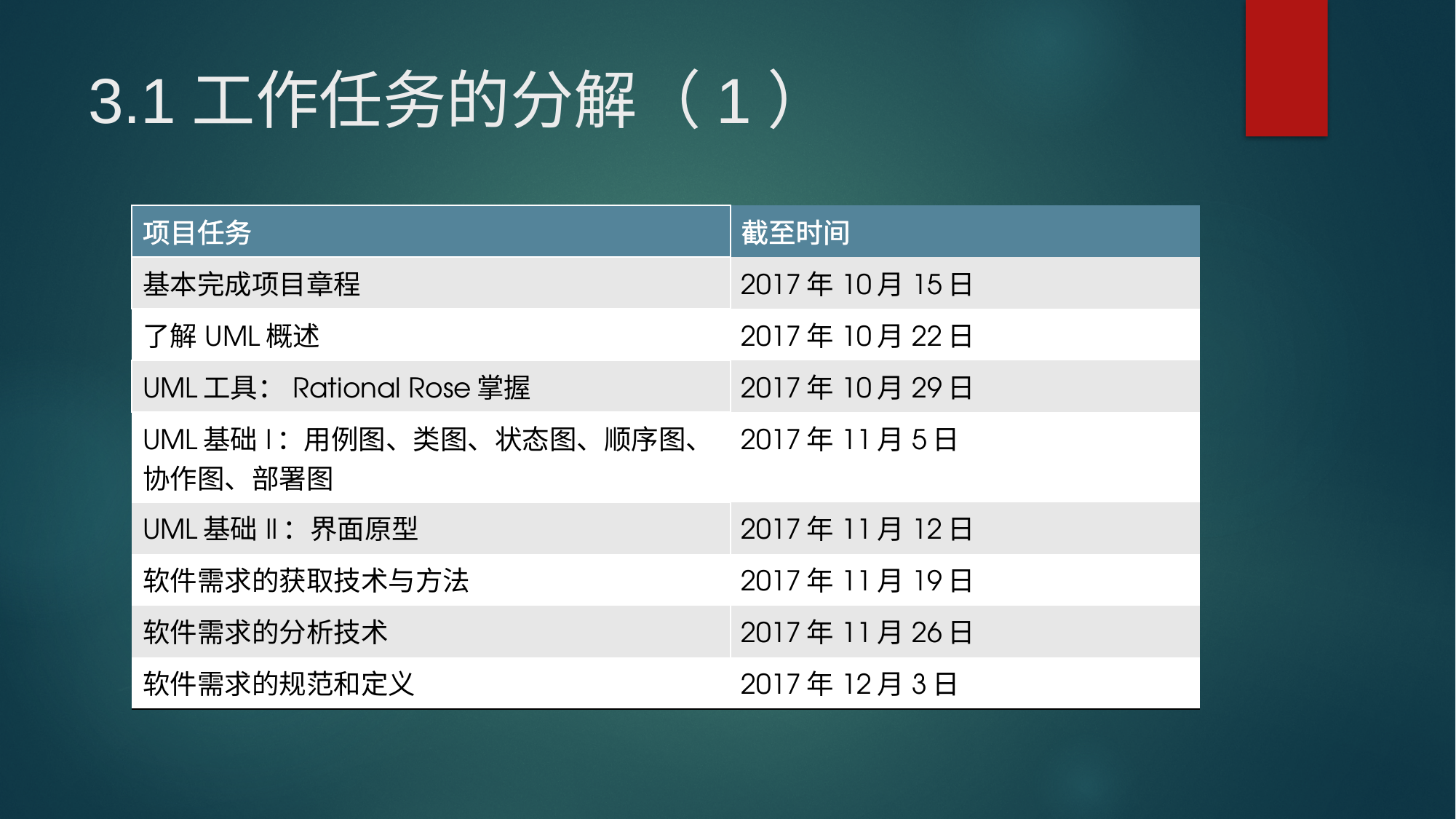

# 3.1工作任务的分解（1）
| 项目任务 | 截至时间 |
| --- | --- |
| 基本完成项目章程 | 2017年10月15日 |
| 了解UML概述 | 2017年10月22日 |
| UML工具：Rational Rose掌握 | 2017年10月29日 |
| UML基础I：用例图、类图、状态图、顺序图、协作图、部署图 | 2017年11月5日 |
| UML基础II：界面原型 | 2017年11月12日 |
| 软件需求的获取技术与方法 | 2017年11月19日 |
| 软件需求的分析技术 | 2017年11月26日 |
| 软件需求的规范和定义 | 2017年12月3日 |